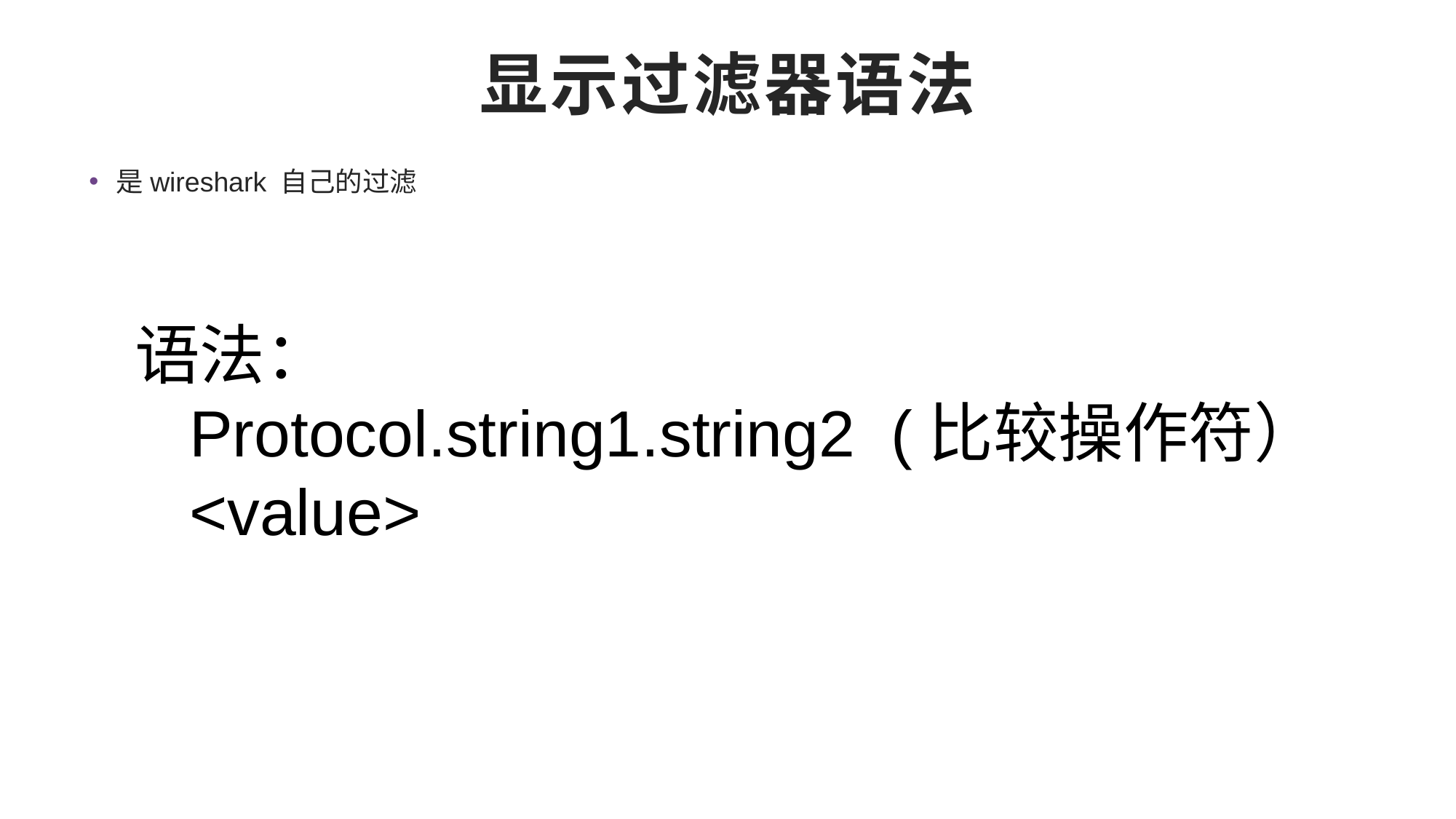

# 显示过滤器语法
是wireshark 自己的过滤
语法：
Protocol.string1.string2  (比较操作符）<value>